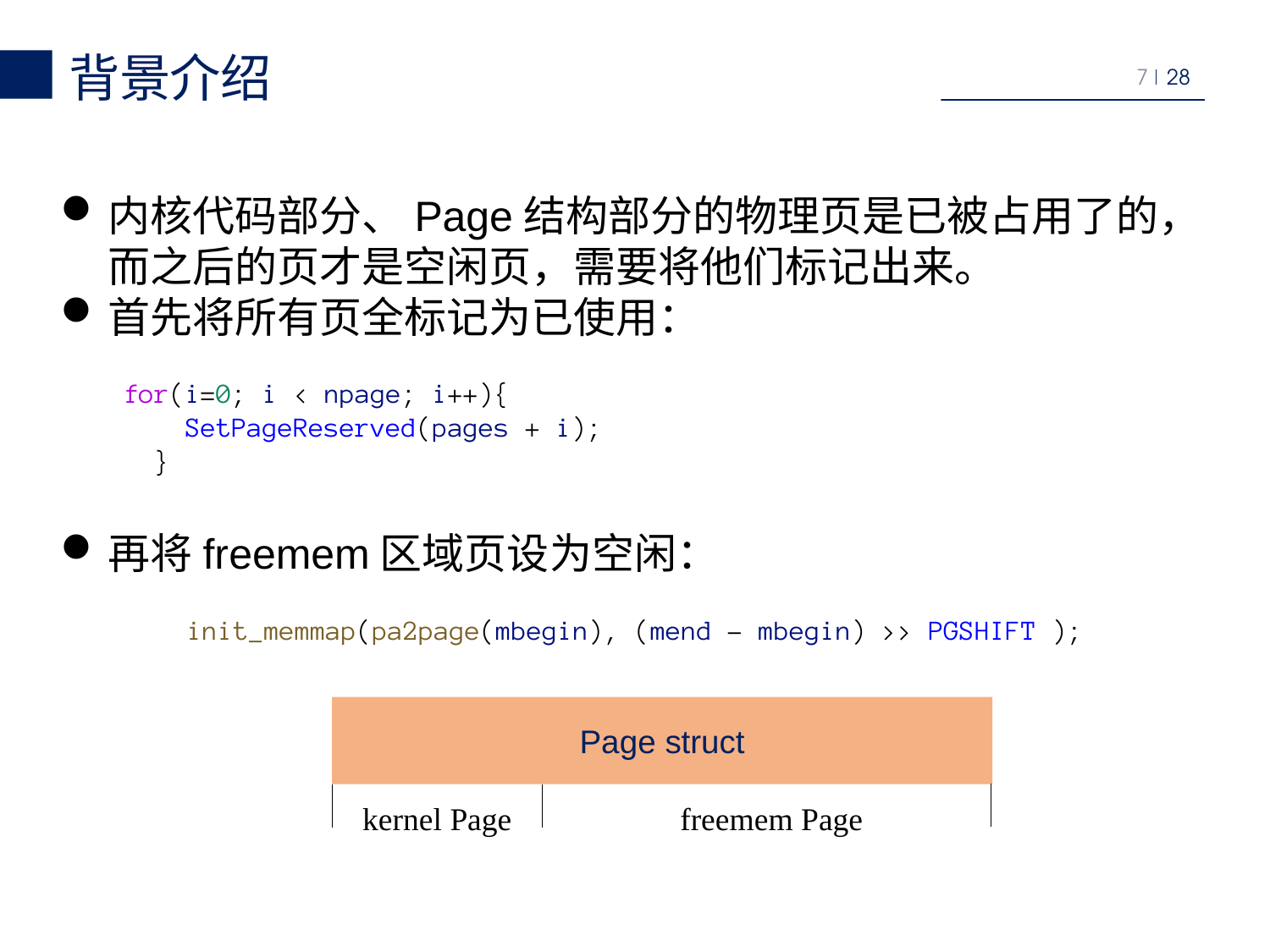

背景介绍

7
内核代码部分、Page结构部分的物理页是已被占用了的，而之后的页才是空闲页，需要将他们标记出来。
首先将所有页全标记为已使用：

for(i=0; i < npage; i++){
    SetPageReserved(pages + i);
  }

再将freemem区域页设为空闲：

	init_memmap(pa2page(mbegin), (mend - mbegin) >> PGSHIFT );
Page struct
kernel Page
freemem Page